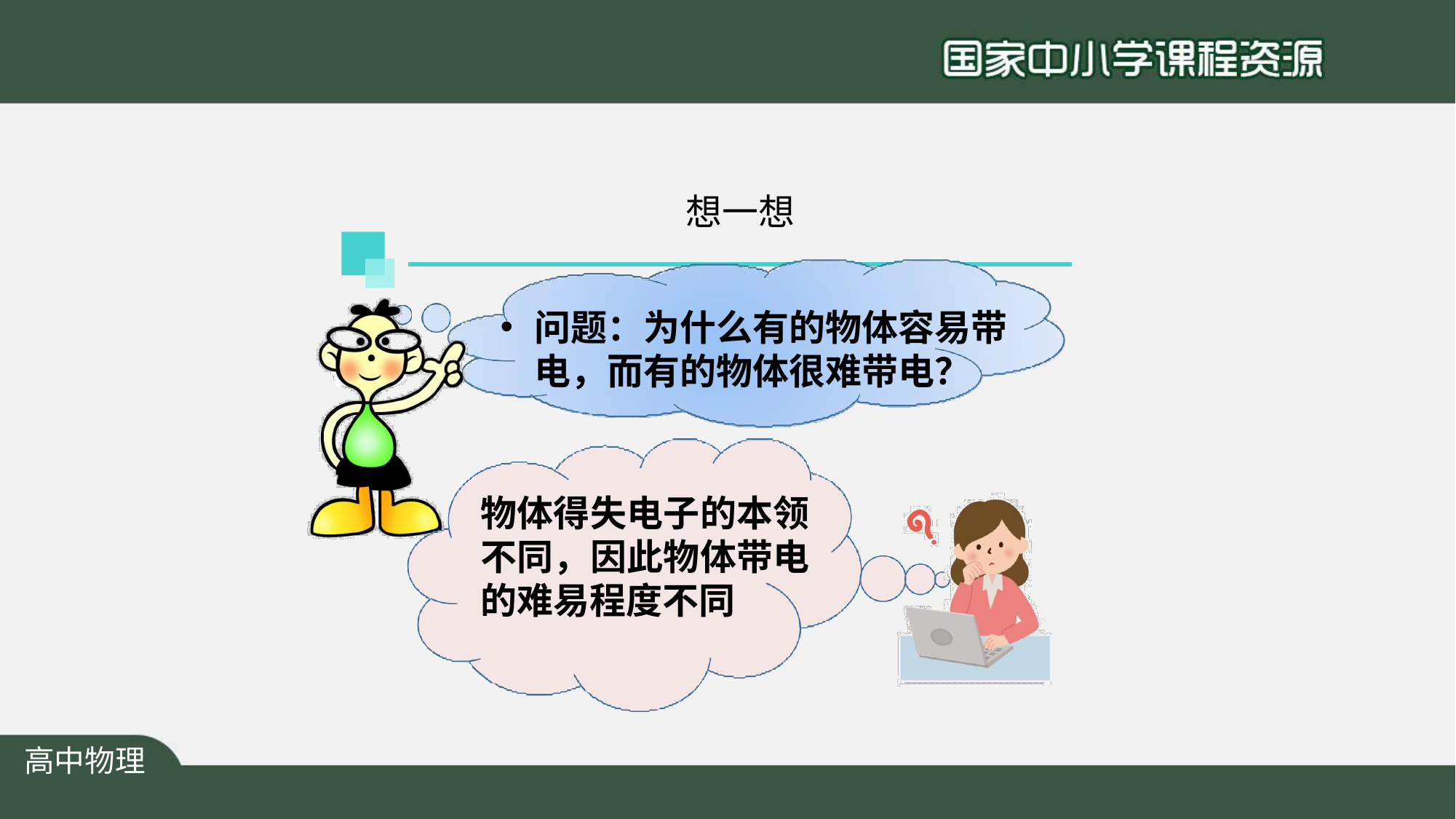

想一想

问题：为什么有的物体容易带 电，而有的物体很难带电？

物体得失电子的本领 不同，因此物体带电 的难易程度不同

高中物理